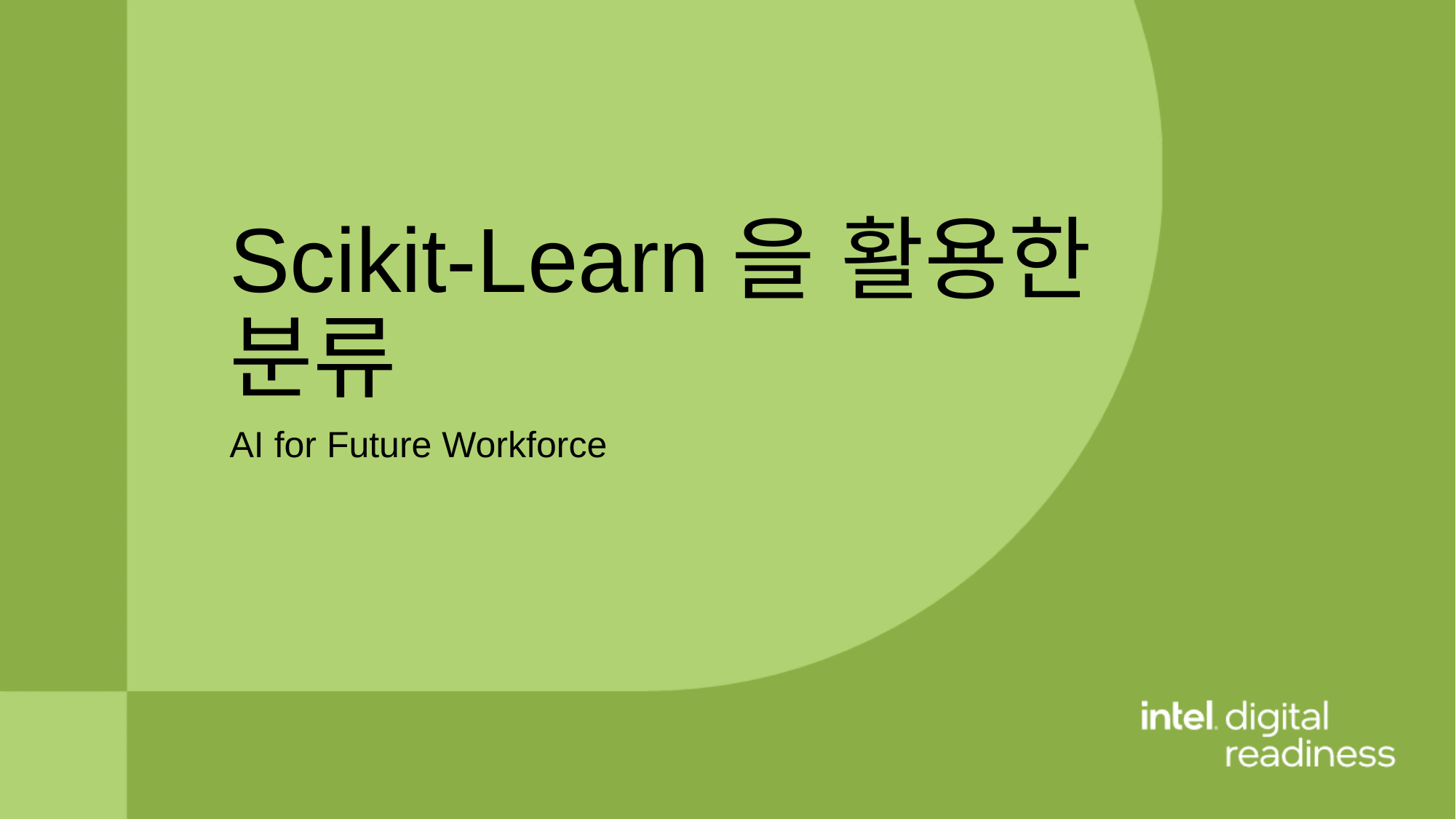

Scikit-Learn을 활용한 분류
AI for Future Workforce